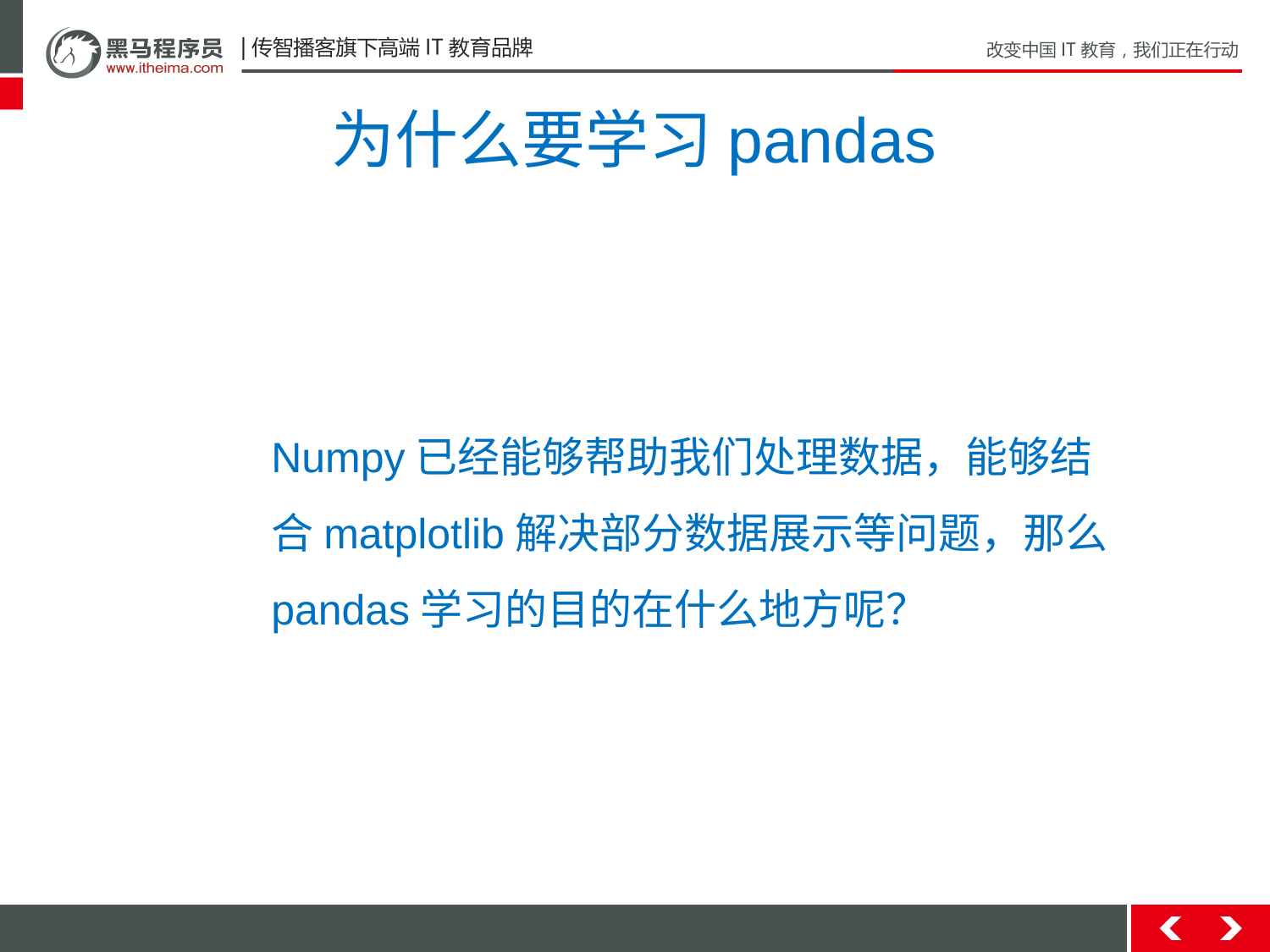

# 为什么要学习pandas
Numpy已经能够帮助我们处理数据，能够结合matplotlib解决部分数据展示等问题，那么pandas学习的目的在什么地方呢？